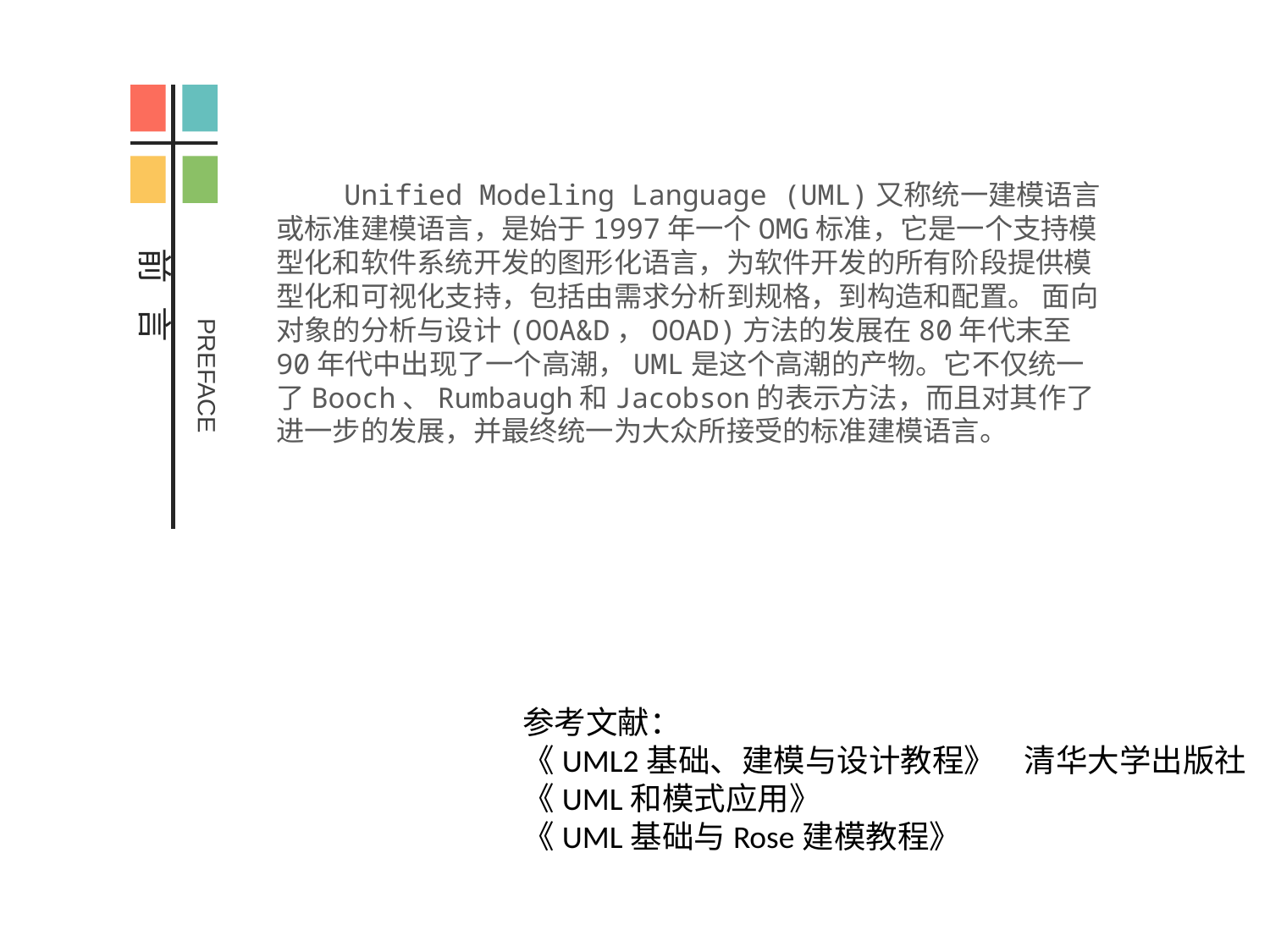

Unified Modeling Language (UML)又称统一建模语言或标准建模语言，是始于1997年一个OMG标准，它是一个支持模型化和软件系统开发的图形化语言，为软件开发的所有阶段提供模型化和可视化支持，包括由需求分析到规格，到构造和配置。 面向对象的分析与设计(OOA&D，OOAD)方法的发展在80年代末至90年代中出现了一个高潮，UML是这个高潮的产物。它不仅统一了Booch、Rumbaugh和Jacobson的表示方法，而且对其作了进一步的发展，并最终统一为大众所接受的标准建模语言。

前   言
PREFACE
参考文献：
《UML2基础、建模与设计教程》    清华大学出版社
《UML和模式应用》
《UML基础与Rose建模教程》